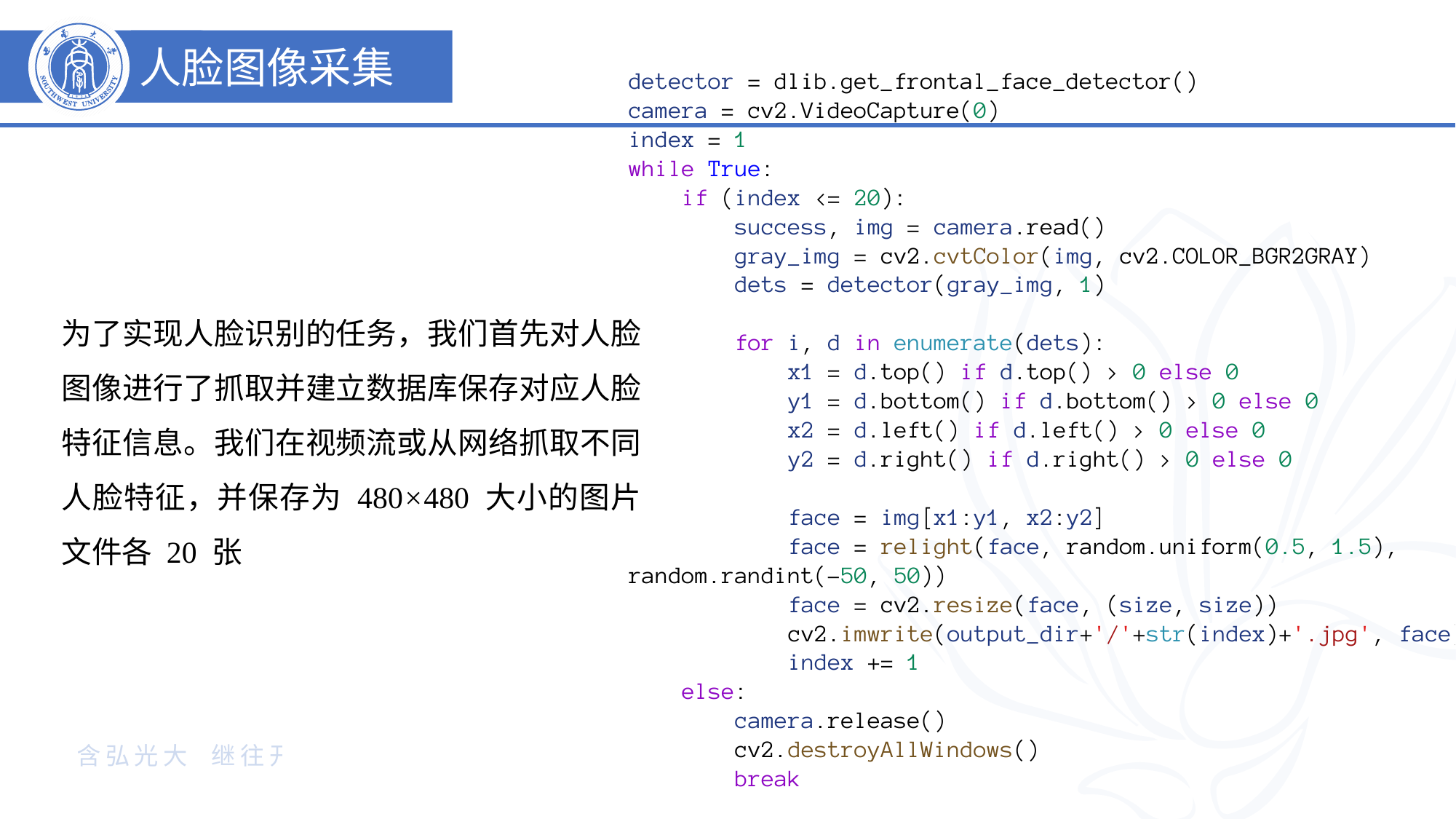

人脸图像采集
detector = dlib.get_frontal_face_detector()
camera = cv2.VideoCapture(0)
index = 1
while True:
    if (index <= 20):
        success, img = camera.read()
        gray_img = cv2.cvtColor(img, cv2.COLOR_BGR2GRAY)
        dets = detector(gray_img, 1)
        for i, d in enumerate(dets):
            x1 = d.top() if d.top() > 0 else 0
            y1 = d.bottom() if d.bottom() > 0 else 0
            x2 = d.left() if d.left() > 0 else 0
            y2 = d.right() if d.right() > 0 else 0
            face = img[x1:y1, x2:y2]
            face = relight(face, random.uniform(0.5, 1.5), random.randint(-50, 50))
            face = cv2.resize(face, (size, size))
            cv2.imwrite(output_dir+'/'+str(index)+'.jpg', face)
            index += 1
    else:
        camera.release()
        cv2.destroyAllWindows()
        break
为了实现人脸识别的任务，我们首先对人脸图像进行了抓取并建立数据库保存对应人脸特征信息。我们在视频流或从网络抓取不同人脸特征，并保存为 480×480 大小的图片文件各 20 张